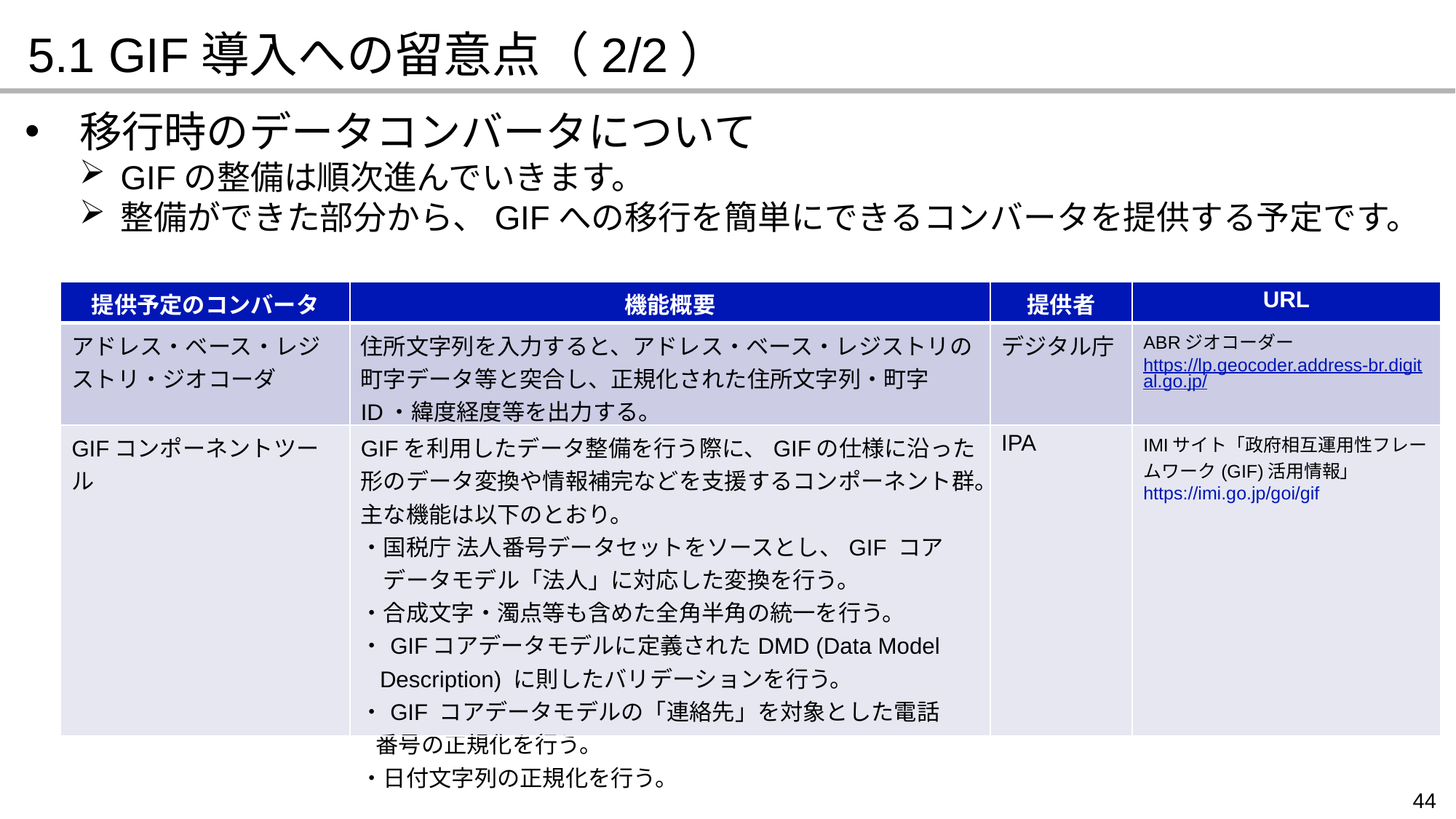

5.1 GIF導入への留意点（2/2）
移行時のデータコンバータについて
GIFの整備は順次進んでいきます。
整備ができた部分から、GIFへの移行を簡単にできるコンバータを提供する予定です。
| 提供予定のコンバータ | 機能概要 | 提供者 | URL |
| --- | --- | --- | --- |
| アドレス・ベース・レジストリ・ジオコーダ | 住所文字列を入力すると、アドレス・ベース・レジストリの町字データ等と突合し、正規化された住所文字列・町字ID・緯度経度等を出力する。 | デジタル庁 | ABRジオコーダー https://lp.geocoder.address-br.digital.go.jp/ |
| GIFコンポーネントツール | GIFを利用したデータ整備を行う際に、GIFの仕様に沿った形のデータ変換や情報補完などを支援するコンポーネント群。主な機能は以下のとおり。 ・国税庁 法人番号データセットをソースとし、GIF コア 　データモデル「法人」に対応した変換を行う。 ・合成文字・濁点等も含めた全角半角の統一を行う。 ・GIFコアデータモデルに定義されたDMD (Data Model Description) に則したバリデーションを行う。 ・GIF コアデータモデルの「連絡先」を対象とした電話 番号の正規化を行う。 ・日付文字列の正規化を行う。 | IPA | IMIサイト「政府相互運用性フレームワーク(GIF)活用情報」 https://imi.go.jp/goi/gif |
44